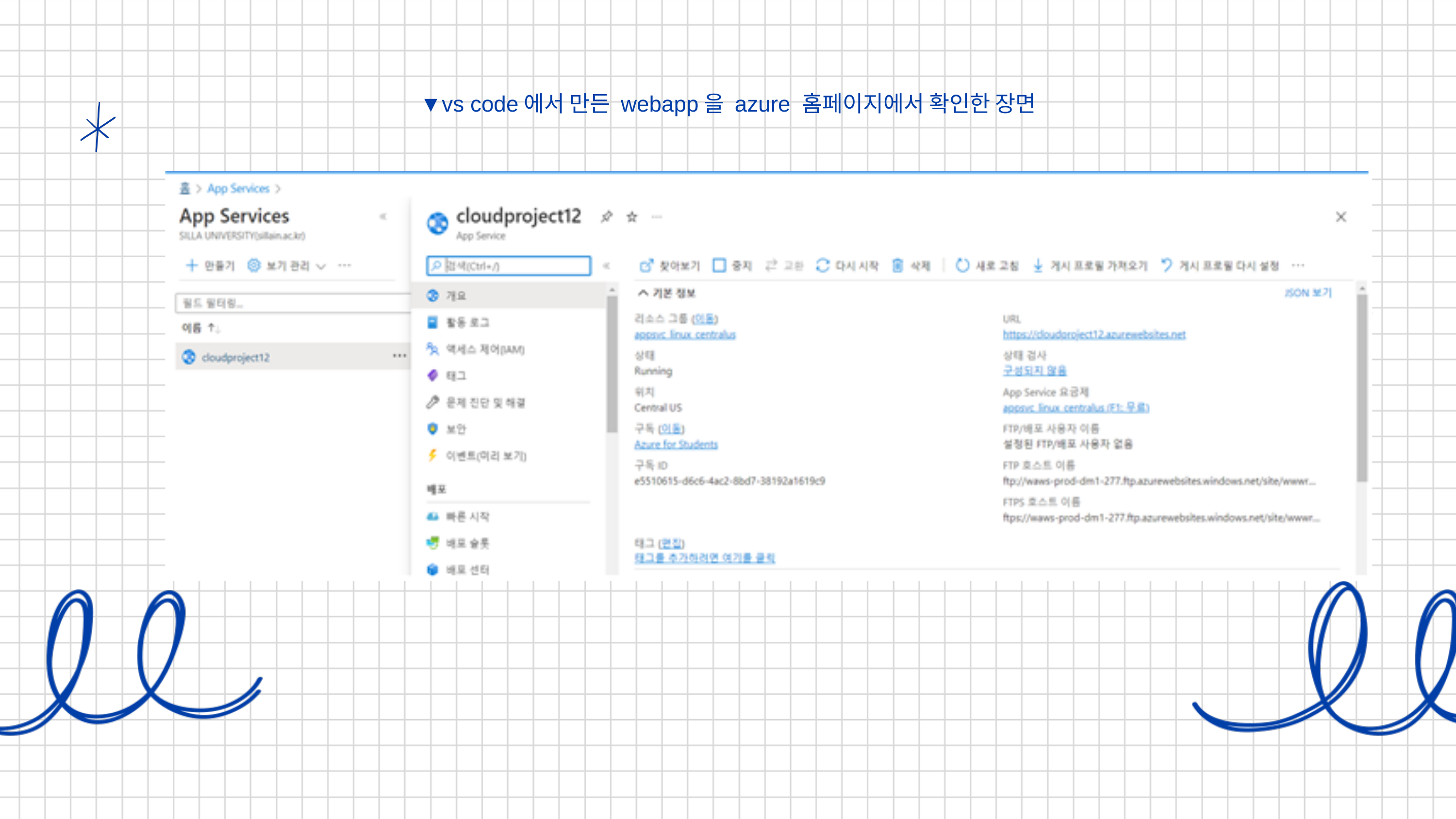

▼vs code에서 만든 webapp을 azure 홈페이지에서 확인한 장면